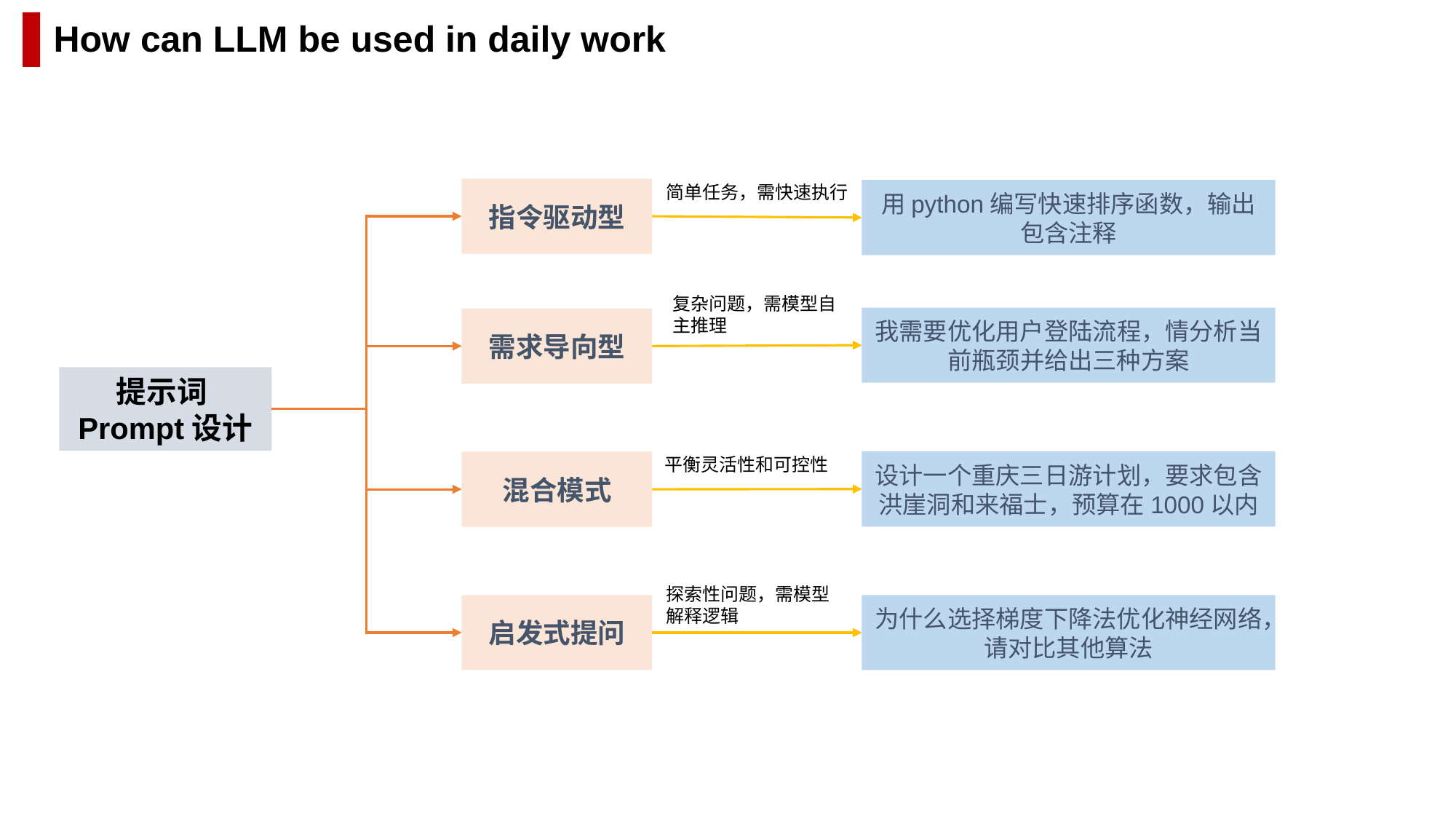

How can LLM be used in daily work

简单任务，需快速执行
指令驱动型
用python编写快速排序函数，输出包含注释
复杂问题，需模型自主推理
我需要优化用户登陆流程，情分析当前瓶颈并给出三种方案
需求导向型
提示词Prompt设计
平衡灵活性和可控性
设计一个重庆三日游计划，要求包含洪崖洞和来福士，预算在1000以内
混合模式
探索性问题，需模型解释逻辑
启发式提问
为什么选择梯度下降法优化神经网络，请对比其他算法